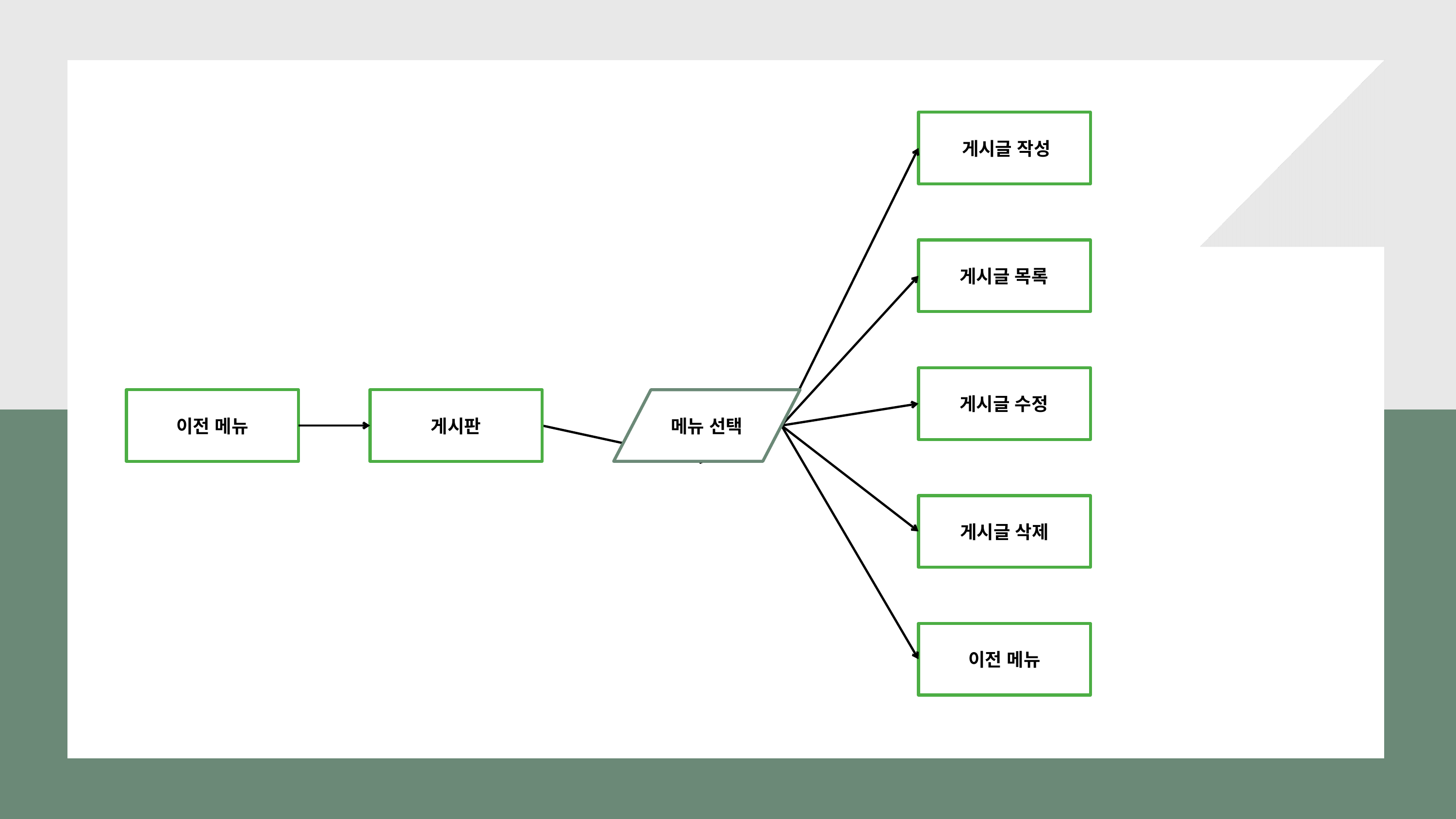

.. 게시글 작성 .
.. 게시글 목록 ..
.. 게시글 수정 ..
이전 메뉴
게시판
메뉴 선택

..게시글 삭제..
.이전 메뉴.